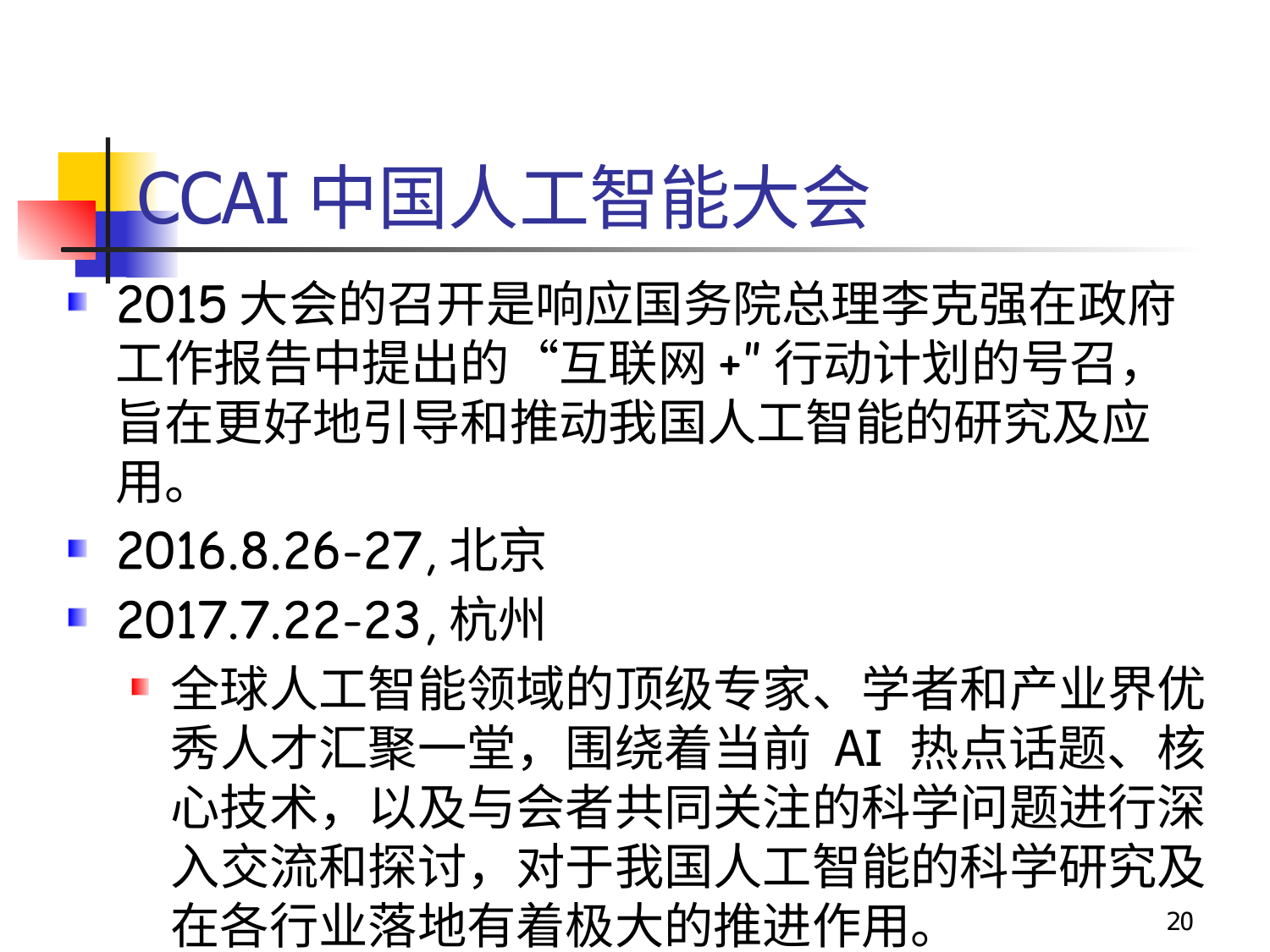

# CCAI中国人工智能大会
2015大会的召开是响应国务院总理李克强在政府工作报告中提出的“互联网+”行动计划的号召，旨在更好地引导和推动我国人工智能的研究及应用。
2016.8.26-27,北京
2017.7.22-23,杭州
全球人工智能领域的顶级专家、学者和产业界优秀人才汇聚一堂，围绕着当前 AI 热点话题、核心技术，以及与会者共同关注的科学问题进行深入交流和探讨，对于我国人工智能的科学研究及在各行业落地有着极大的推进作用。
20